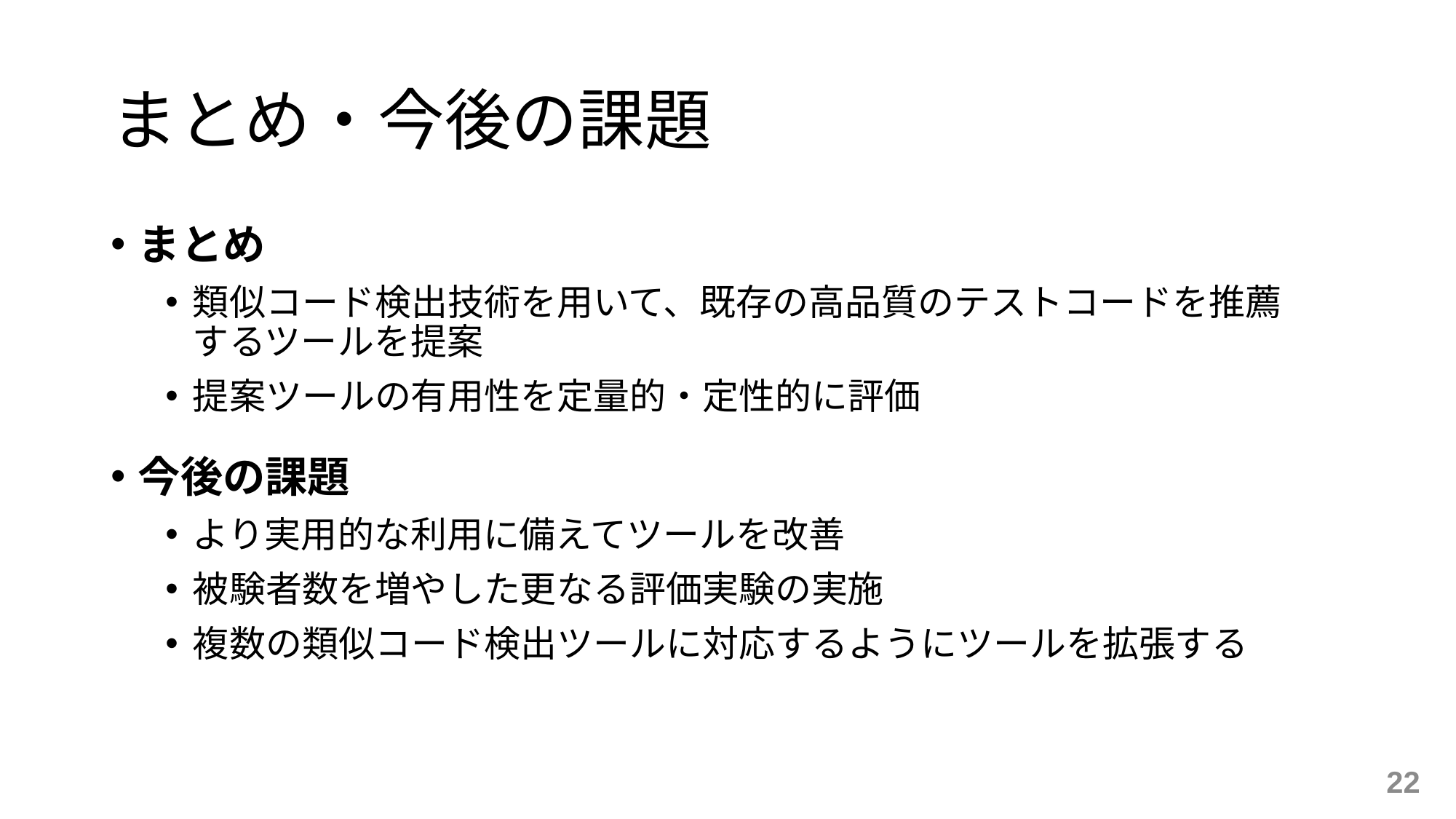

# まとめ・今後の課題
まとめ
類似コード検出技術を用いて、既存の高品質のテストコードを推薦するツールを提案
提案ツールの有用性を定量的・定性的に評価

今後の課題
より実用的な利用に備えてツールを改善
被験者数を増やした更なる評価実験の実施
複数の類似コード検出ツールに対応するようにツールを拡張する

22